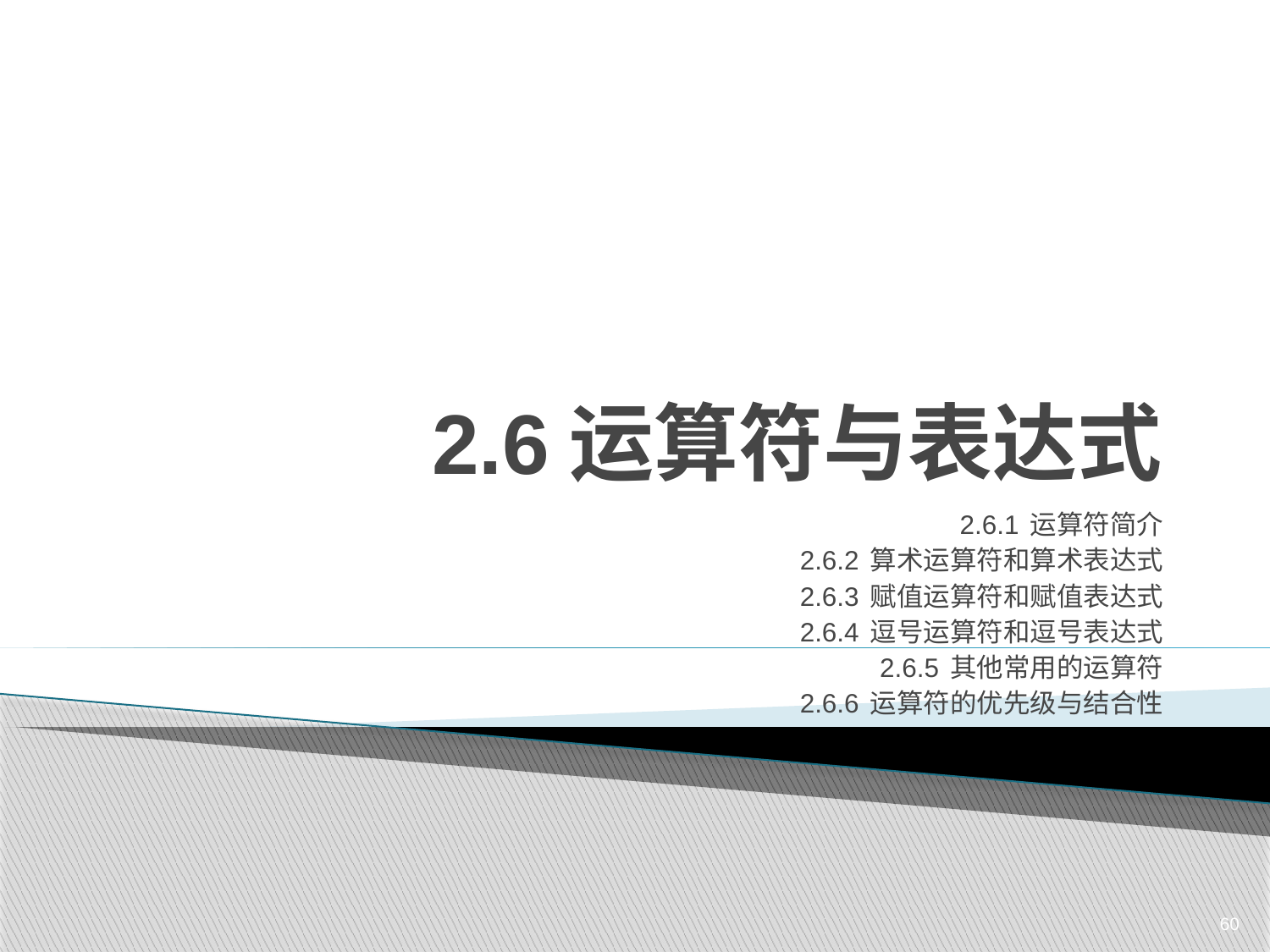

# 2.6运算符与表达式
2.6.1 运算符简介
2.6.2 算术运算符和算术表达式
2.6.3 赋值运算符和赋值表达式
2.6.4 逗号运算符和逗号表达式
2.6.5 其他常用的运算符
2.6.6 运算符的优先级与结合性
60